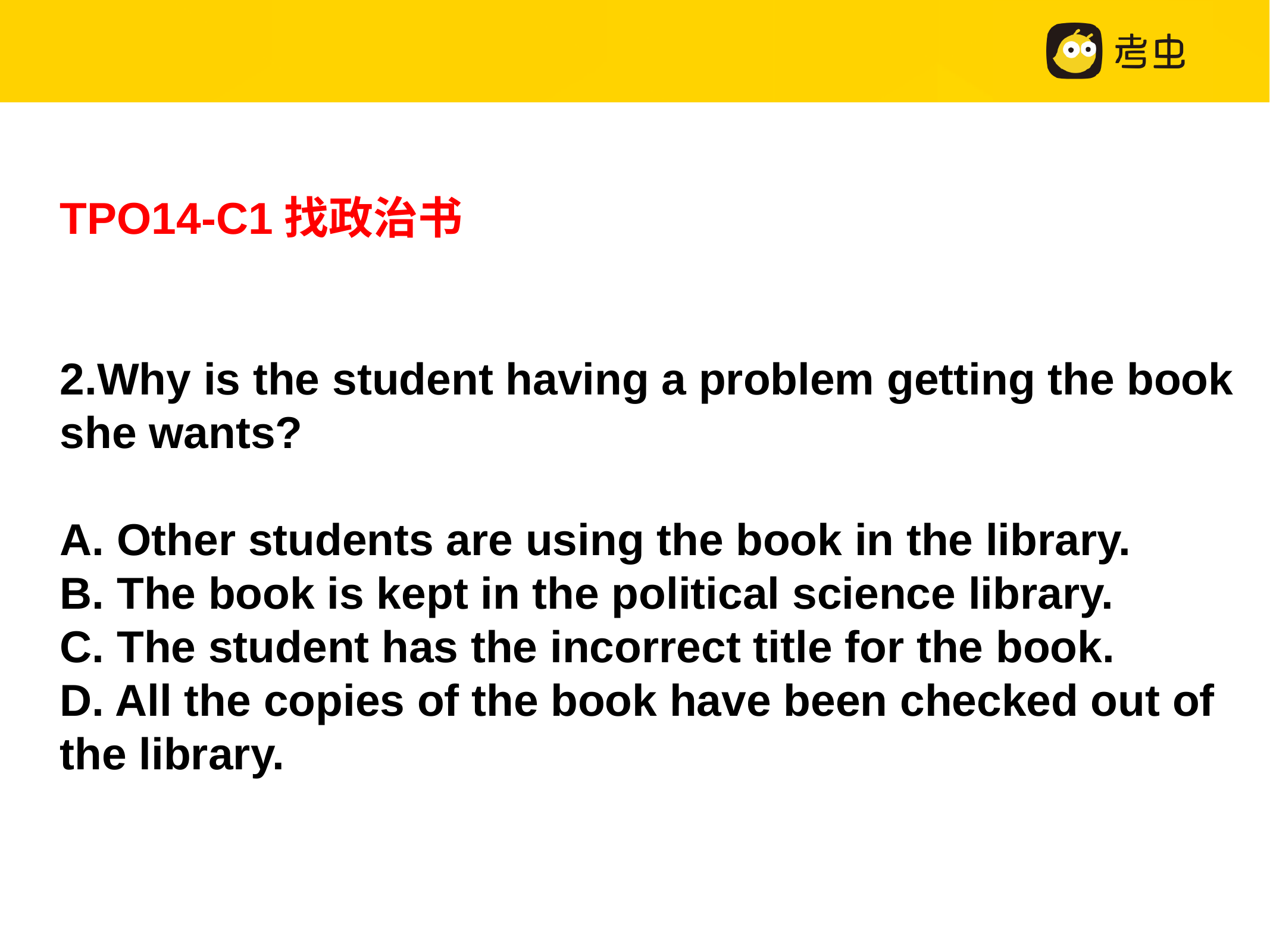

TPO14-C1找政治书

2.Why is the student having a problem getting the book she wants?

A. Other students are using the book in the library.
B. The book is kept in the political science library.
C. The student has the incorrect title for the book.
D. All the copies of the book have been checked out of the library.